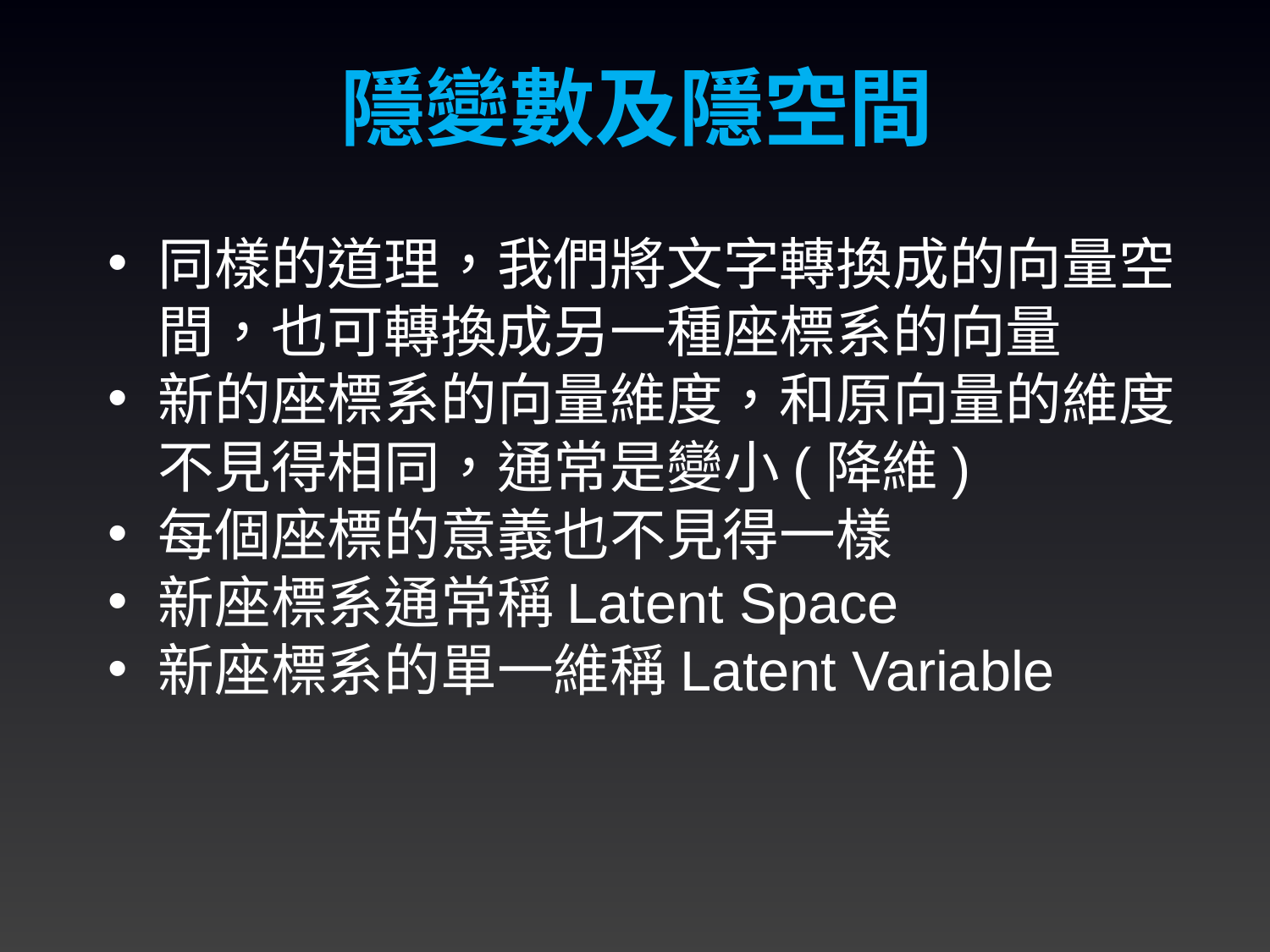

隱變數及隱空間
同樣的道理，我們將文字轉換成的向量空間，也可轉換成另一種座標系的向量
新的座標系的向量維度，和原向量的維度不見得相同，通常是變小(降維)
每個座標的意義也不見得一樣
新座標系通常稱Latent Space
新座標系的單一維稱Latent Variable